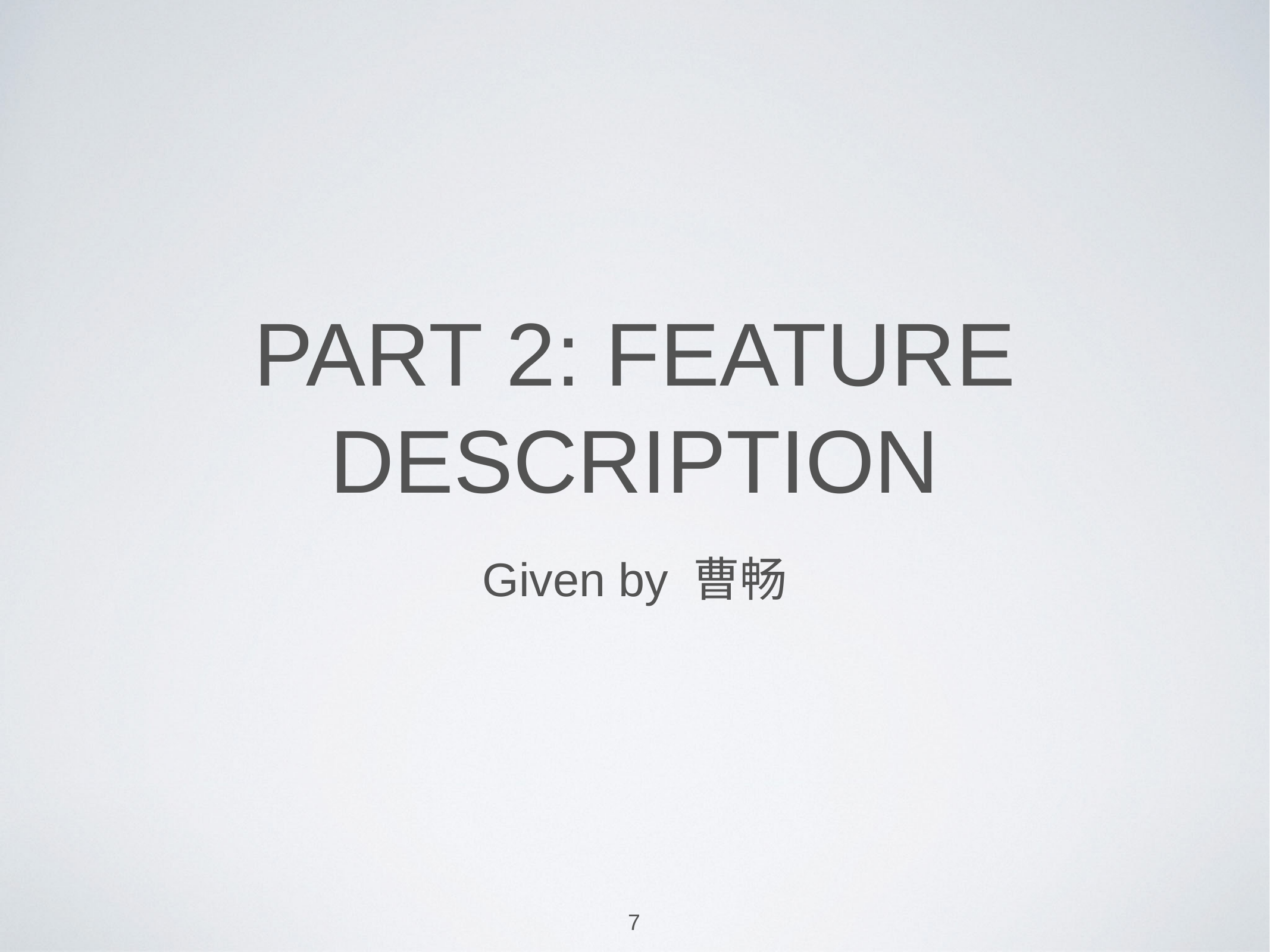

# Part 2: Feature description
Given by 曹畅
7